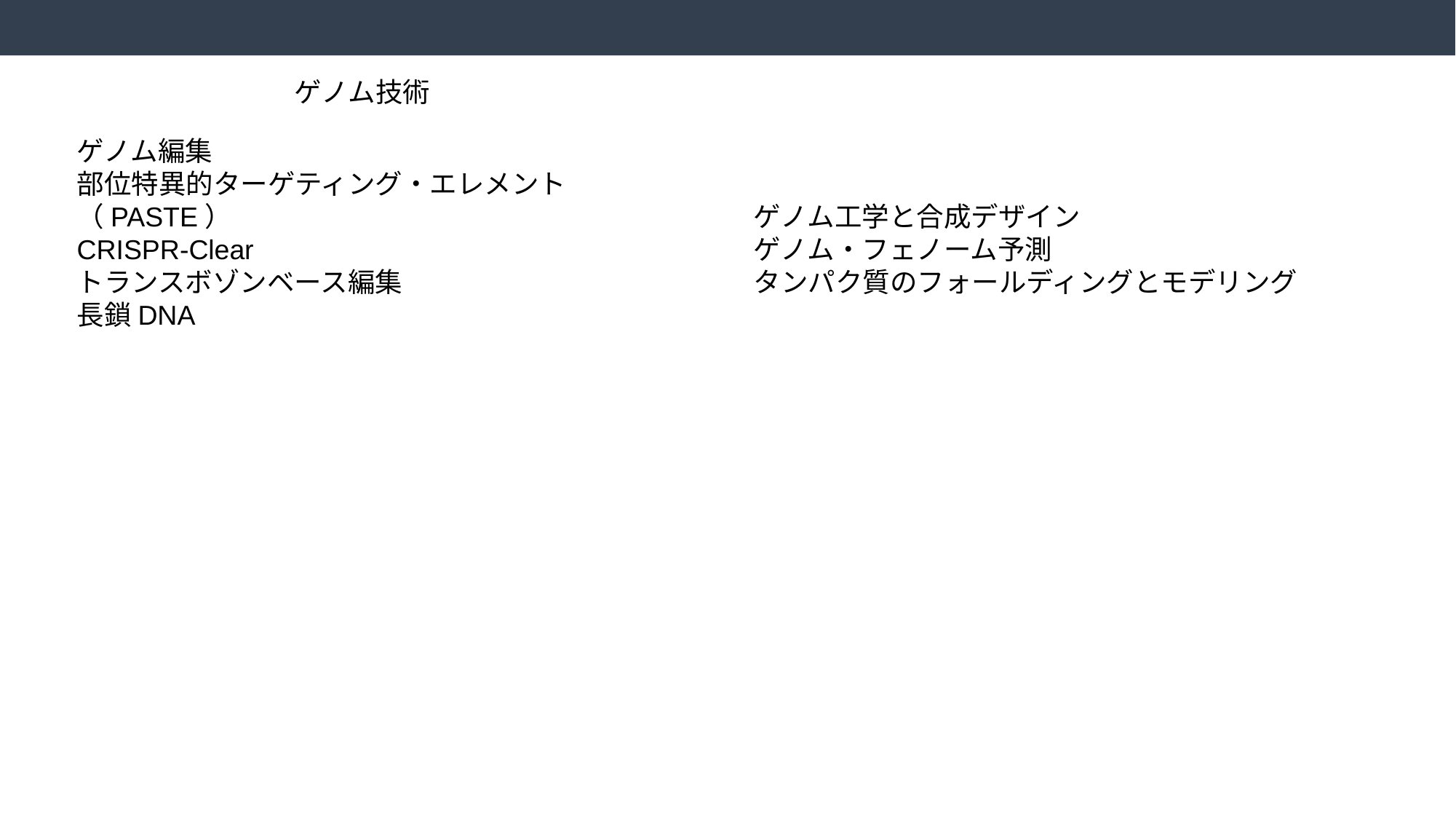

ゲノム技術
ゲノム編集
部位特異的ターゲティング・エレメント（PASTE）
CRISPR-Clear
トランスボゾンベース編集
長鎖DNA
ゲノム工学と合成デザイン
ゲノム・フェノーム予測
タンパク質のフォールディングとモデリング